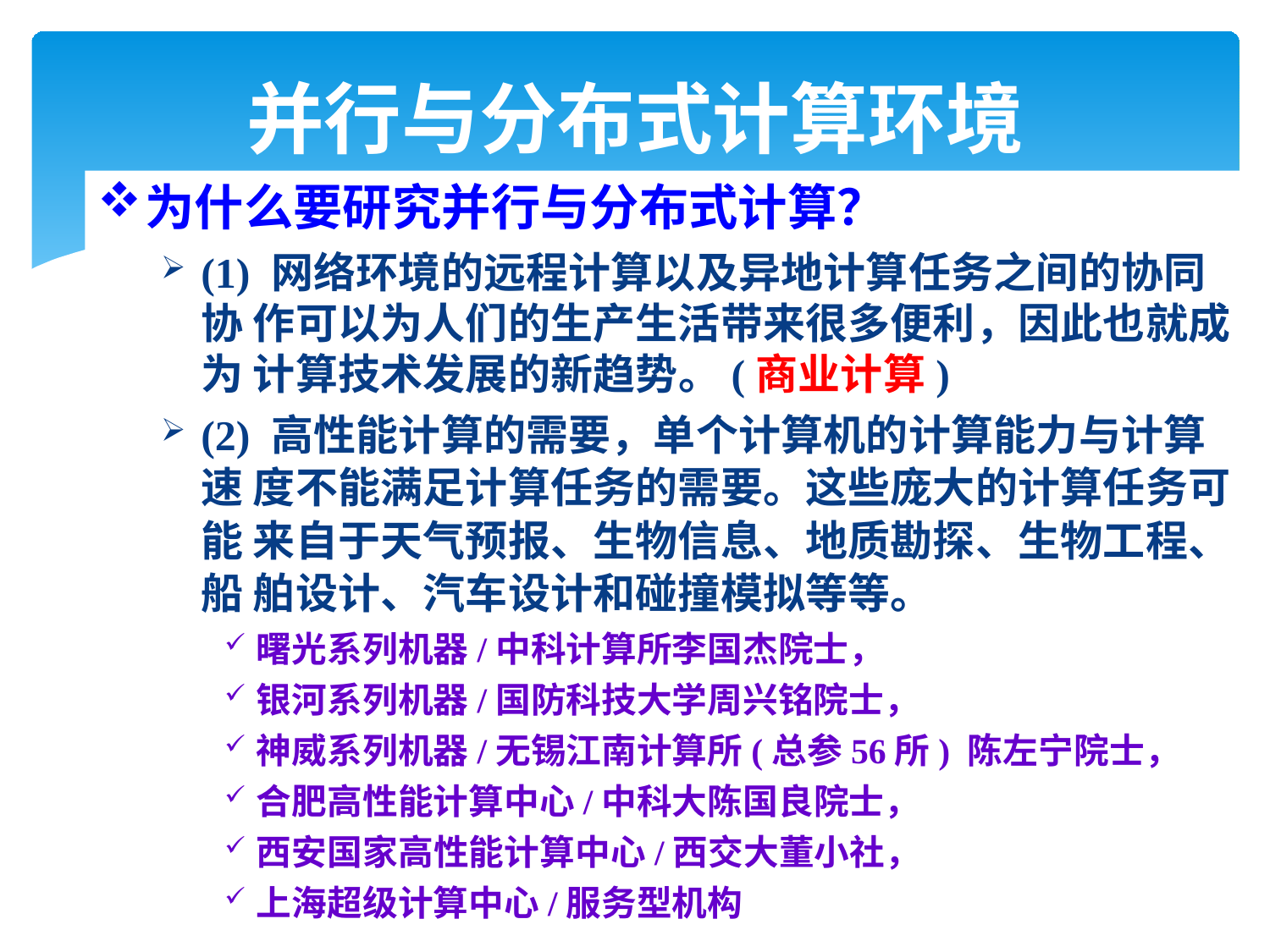

# 并行与分布式计算环境
为什么要研究并行与分布式计算？
(1) 网络环境的远程计算以及异地计算任务之间的协同协 作可以为人们的生产生活带来很多便利，因此也就成为 计算技术发展的新趋势。(商业计算)
(2) 高性能计算的需要，单个计算机的计算能力与计算速 度不能满足计算任务的需要。这些庞大的计算任务可能 来自于天气预报、生物信息、地质勘探、生物工程、船 舶设计、汽车设计和碰撞模拟等等。
曙光系列机器/中科计算所李国杰院士，
银河系列机器/国防科技大学周兴铭院士，
神威系列机器/无锡江南计算所(总参56所) 陈左宁院士，
合肥高性能计算中心/中科大陈国良院士，
西安国家高性能计算中心/西交大董小社，
上海超级计算中心/服务型机构

5	16:02